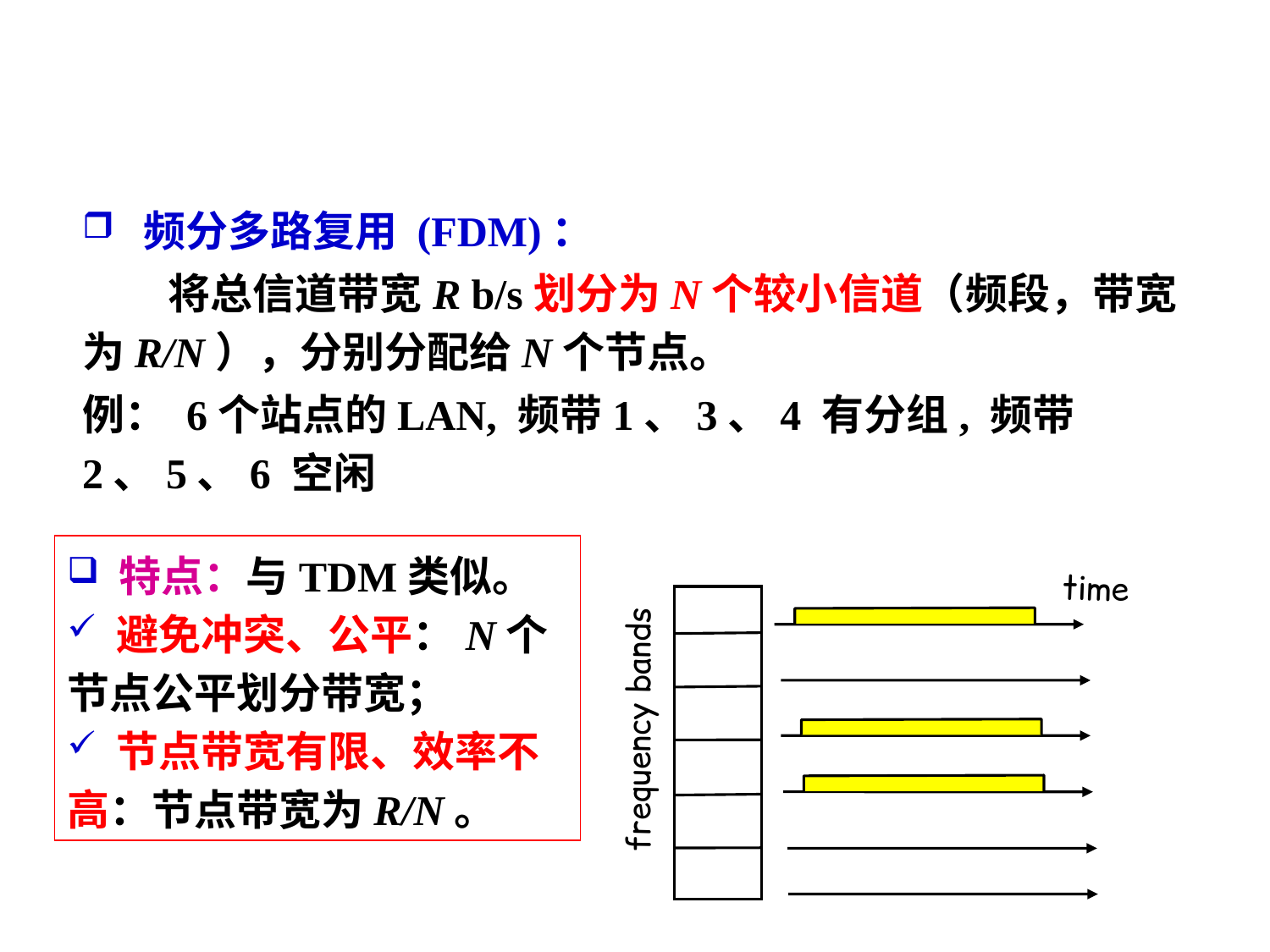

#
  频分多路复用 (FDM)：
        将总信道带宽R b/s划分为N个较小信道（频段，带宽为R/N），分别分配给N个节点。
例： 6个站点的LAN, 频带1、3、4 有分组, 频带2、5、6 空闲
 特点：与TDM类似。
 避免冲突、公平：N个节点公平划分带宽；
 节点带宽有限、效率不高：节点带宽为R/N。
time

frequency bands

48